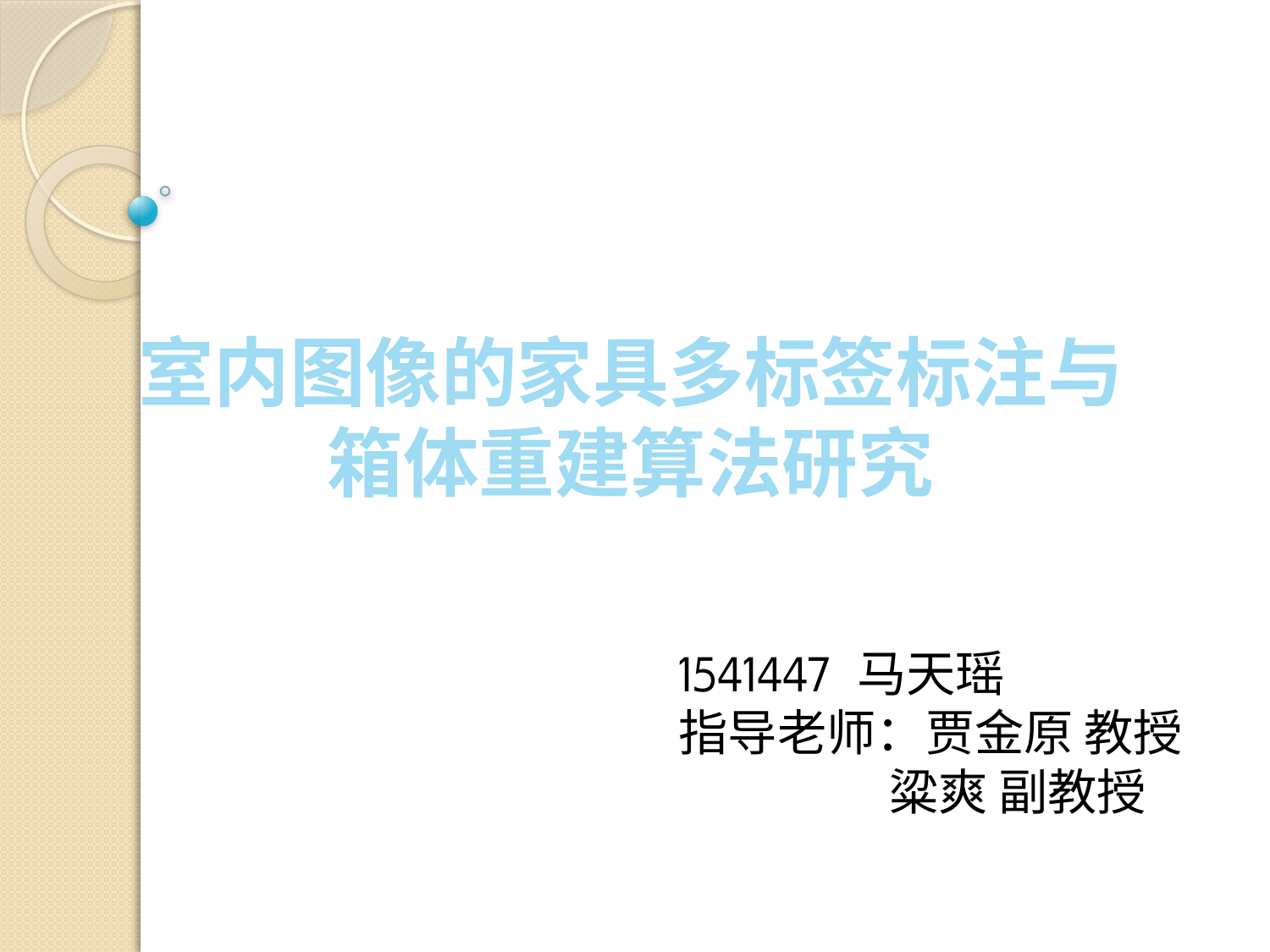

# 室内图像的家具多标签标注与箱体重建算法研究
1541447 马天瑶
指导老师：贾金原 教授
                  粱爽 副教授